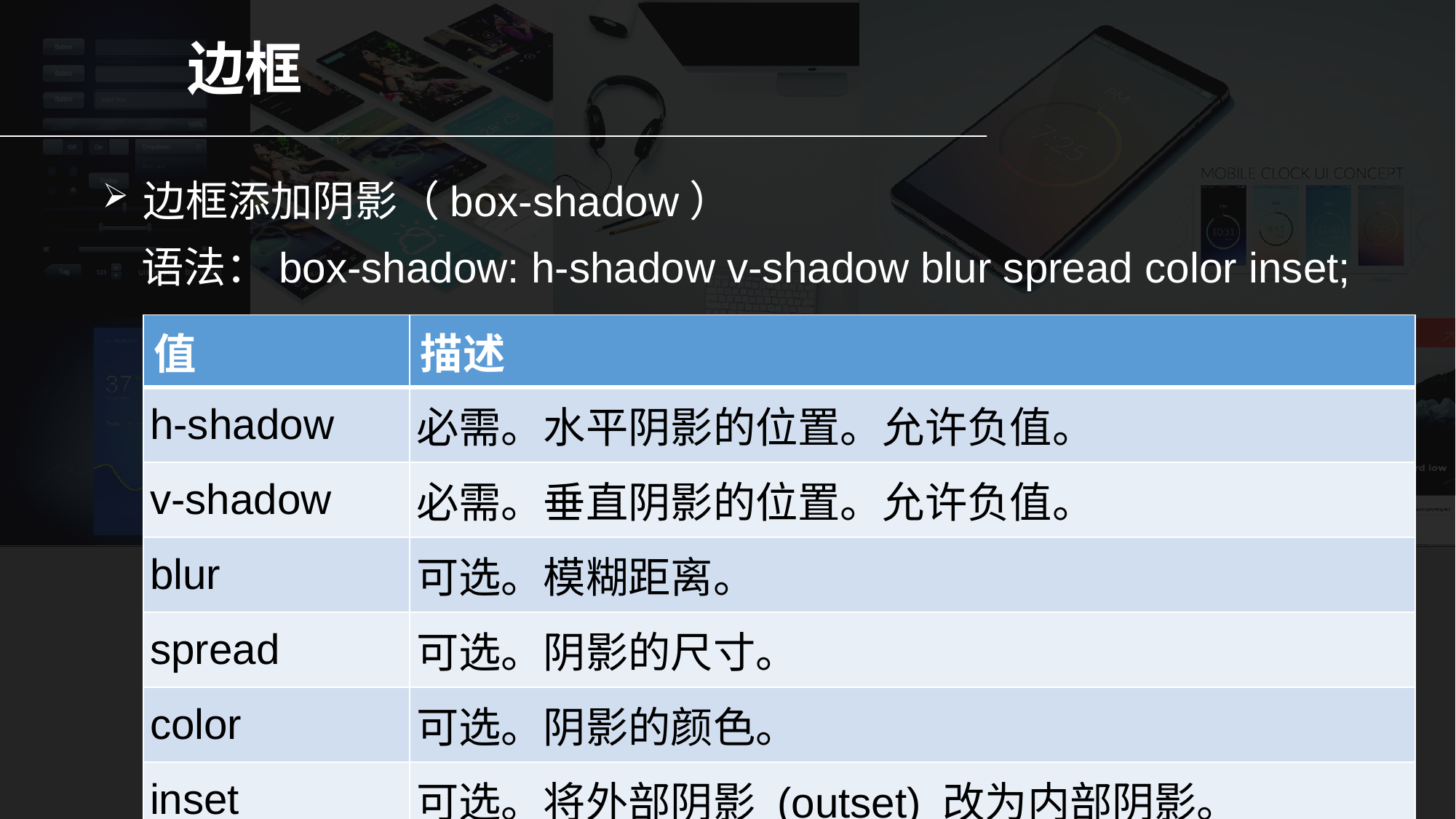

边框
边框添加阴影（box-shadow）
   语法：box-shadow: h-shadow v-shadow blur spread color inset;
| 值 | 描述 |
| --- | --- |
| h-shadow | 必需。水平阴影的位置。允许负值。 |
| v-shadow | 必需。垂直阴影的位置。允许负值。 |
| blur | 可选。模糊距离。 |
| spread | 可选。阴影的尺寸。 |
| color | 可选。阴影的颜色。 |
| inset | 可选。将外部阴影 (outset) 改为内部阴影。 |